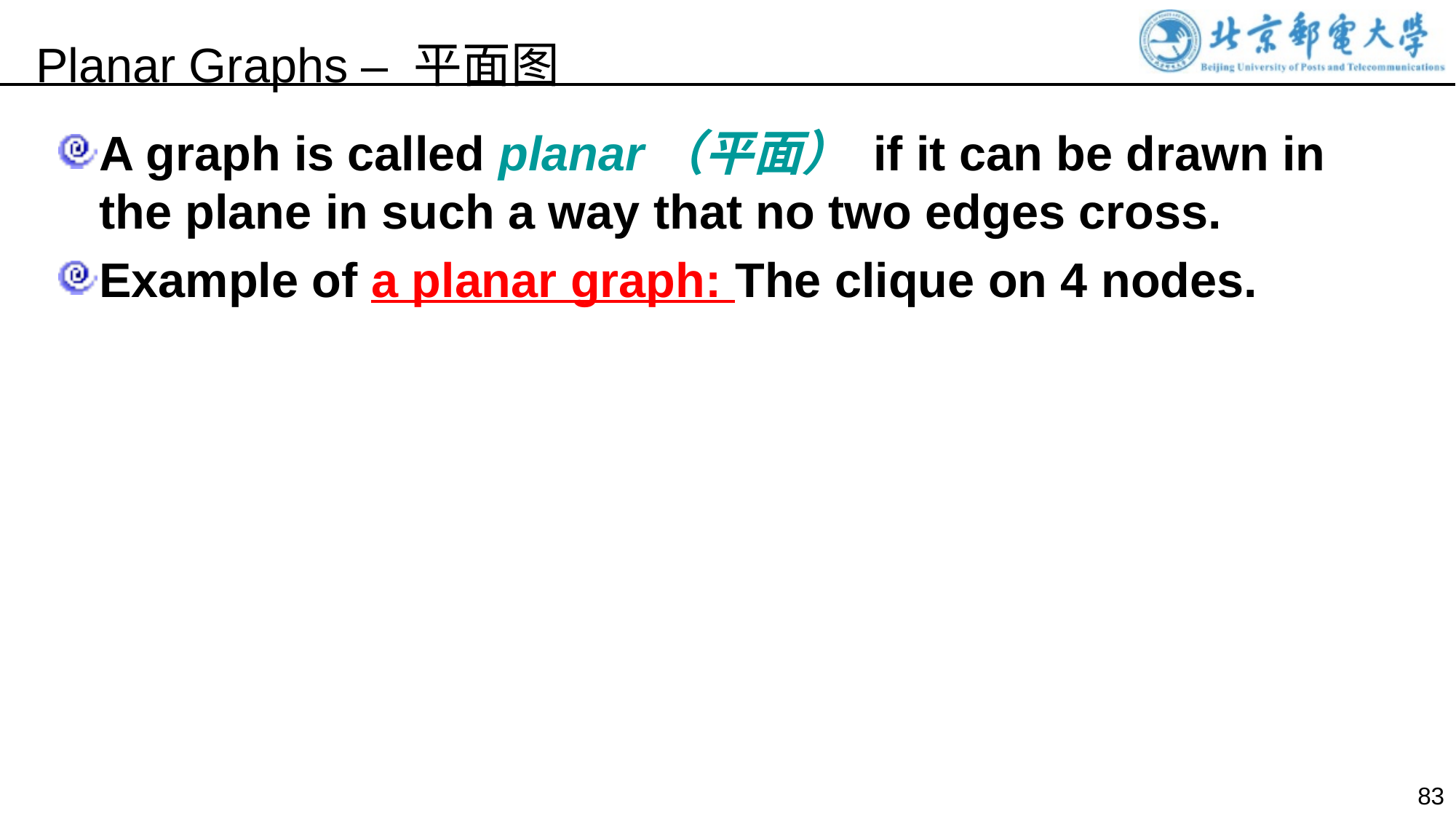

Planar Graphs – 平面图
A graph is called planar（平面） if it can be drawn in the plane in such a way that no two edges cross.
Example of a planar graph: The clique on 4 nodes.